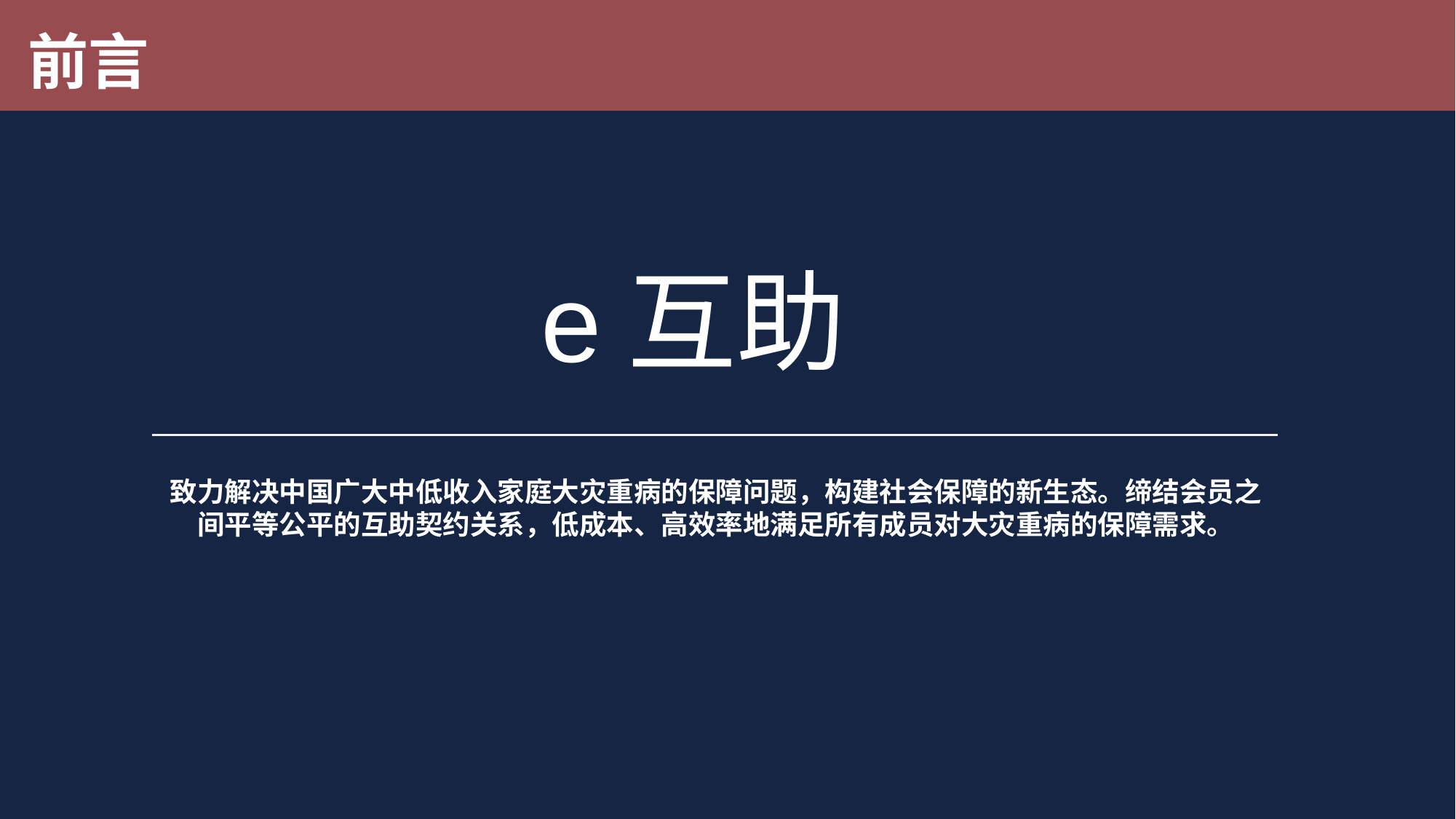

前言
e互助
致力解决中国广大中低收入家庭大灾重病的保障问题，构建社会保障的新生态。缔结会员之间平等公平的互助契约关系，低成本、高效率地满足所有成员对大灾重病的保障需求。